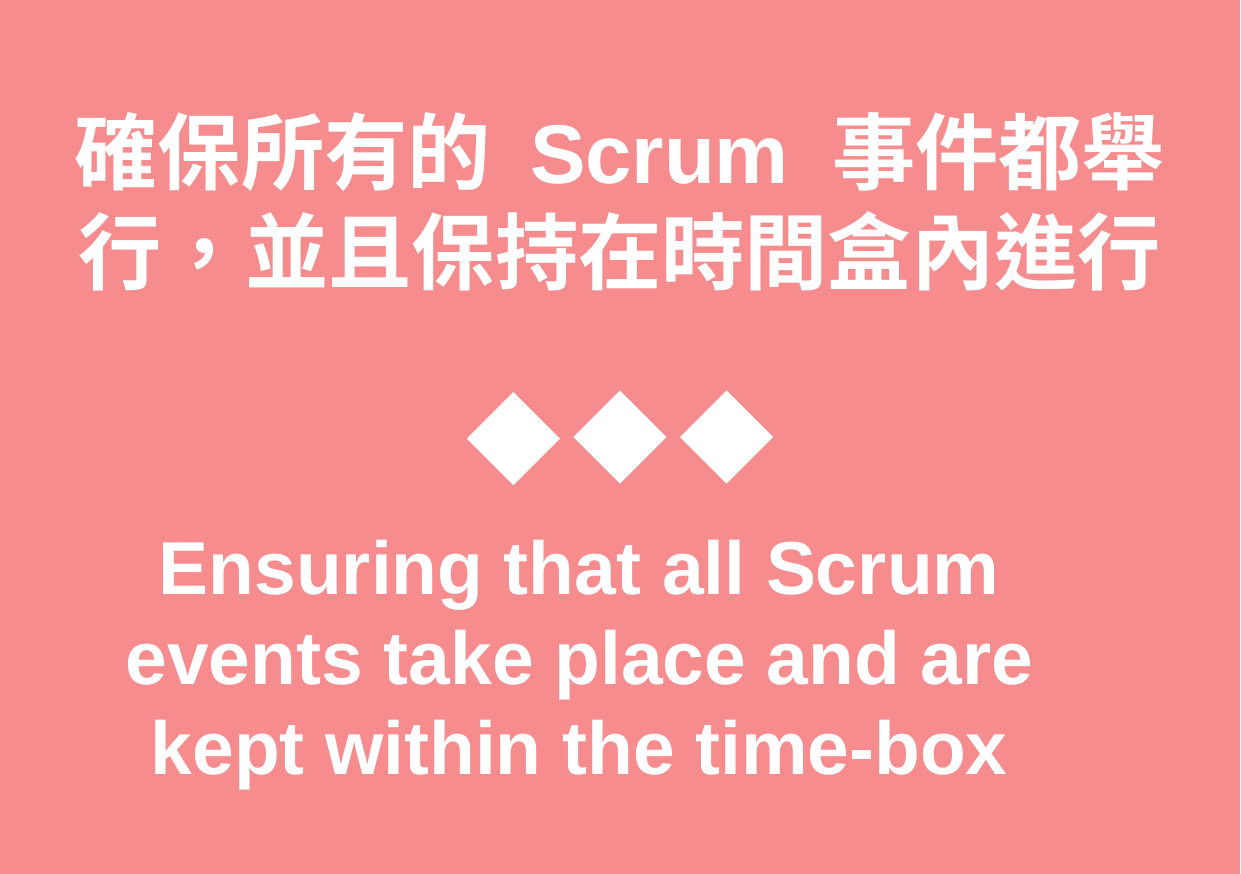

確保所有的 Scrum 事件都舉行，並且保持在時間盒內進行

Ensuring that all Scrum events take place and are kept within the time-box